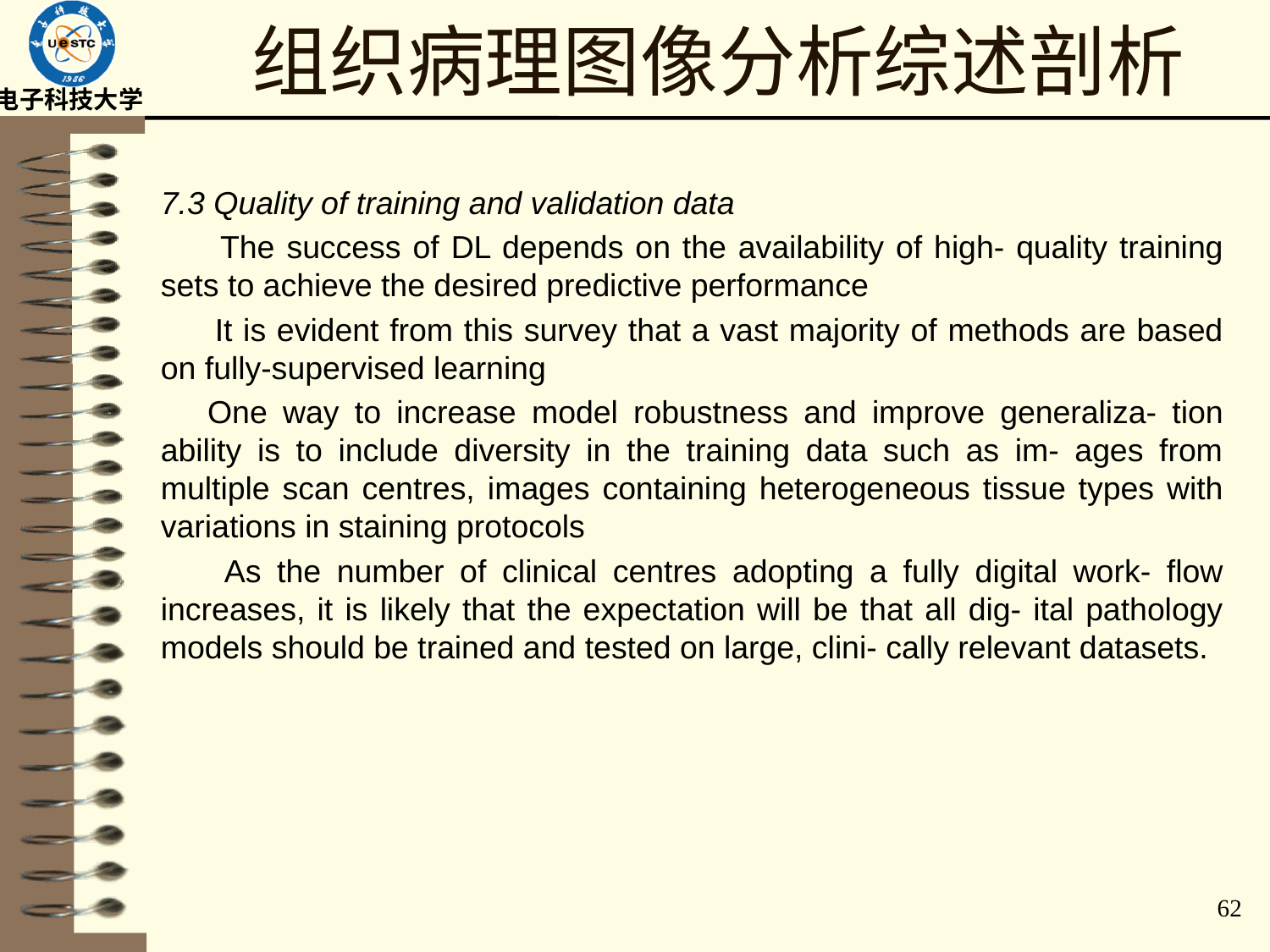

# 组织病理图像分析综述剖析
7.3 Quality of training and validation data
     The success of DL depends on the availability of high- quality training sets to achieve the desired predictive performance
     It is evident from this survey that a vast majority of methods are based on fully-supervised learning
   One way to increase model robustness and improve generaliza- tion ability is to include diversity in the training data such as im- ages from multiple scan centres, images containing heterogeneous tissue types with variations in staining protocols
    As the number of clinical centres adopting a fully digital work- flow increases, it is likely that the expectation will be that all dig- ital pathology models should be trained and tested on large, clini- cally relevant datasets.
62